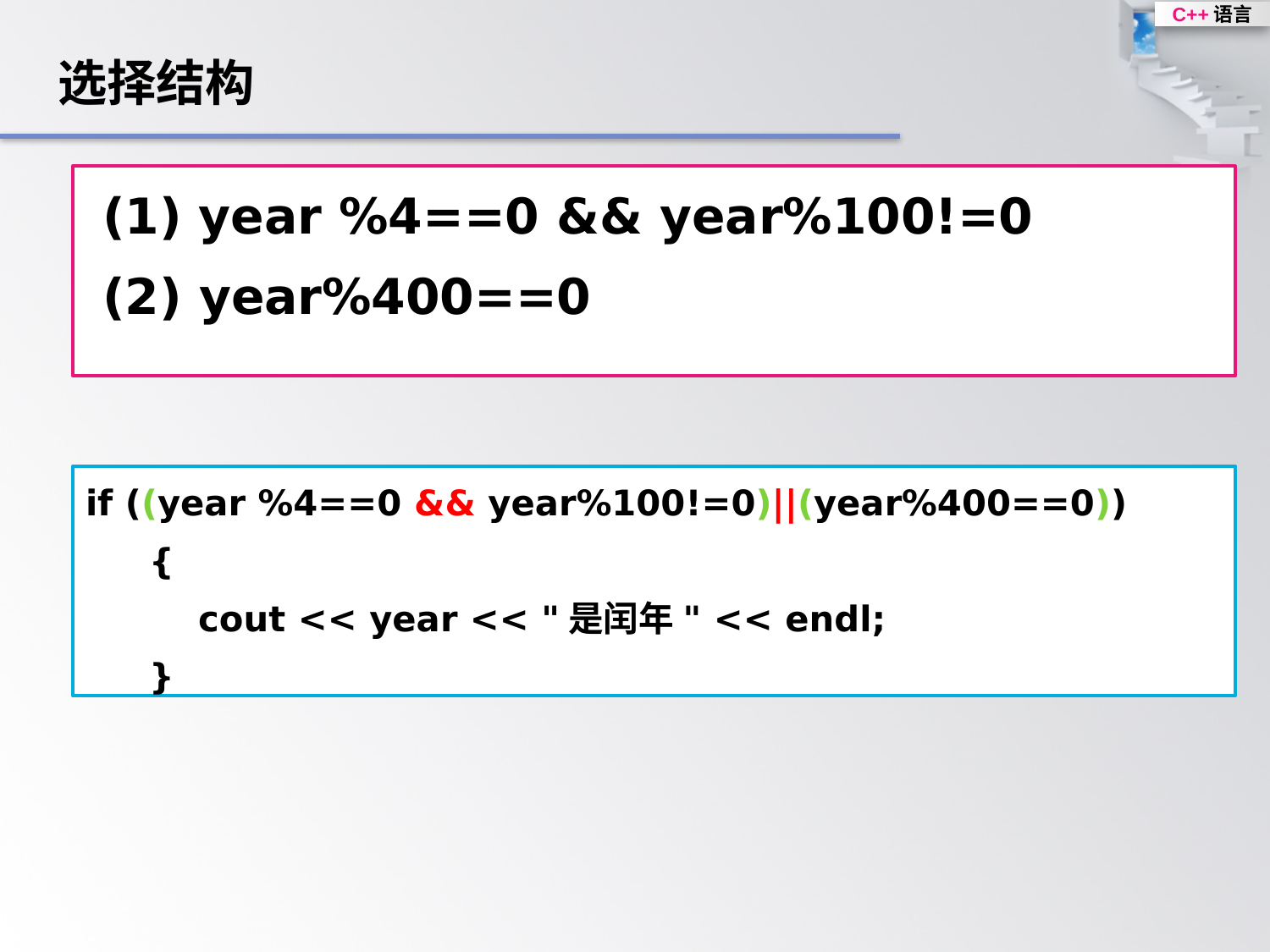

选择结构
 (1) year %4==0 && year%100!=0
 (2) year%400==0
if ((year %4==0 && year%100!=0)||(year%400==0))
{
    cout << year << "是闰年" << endl;
}